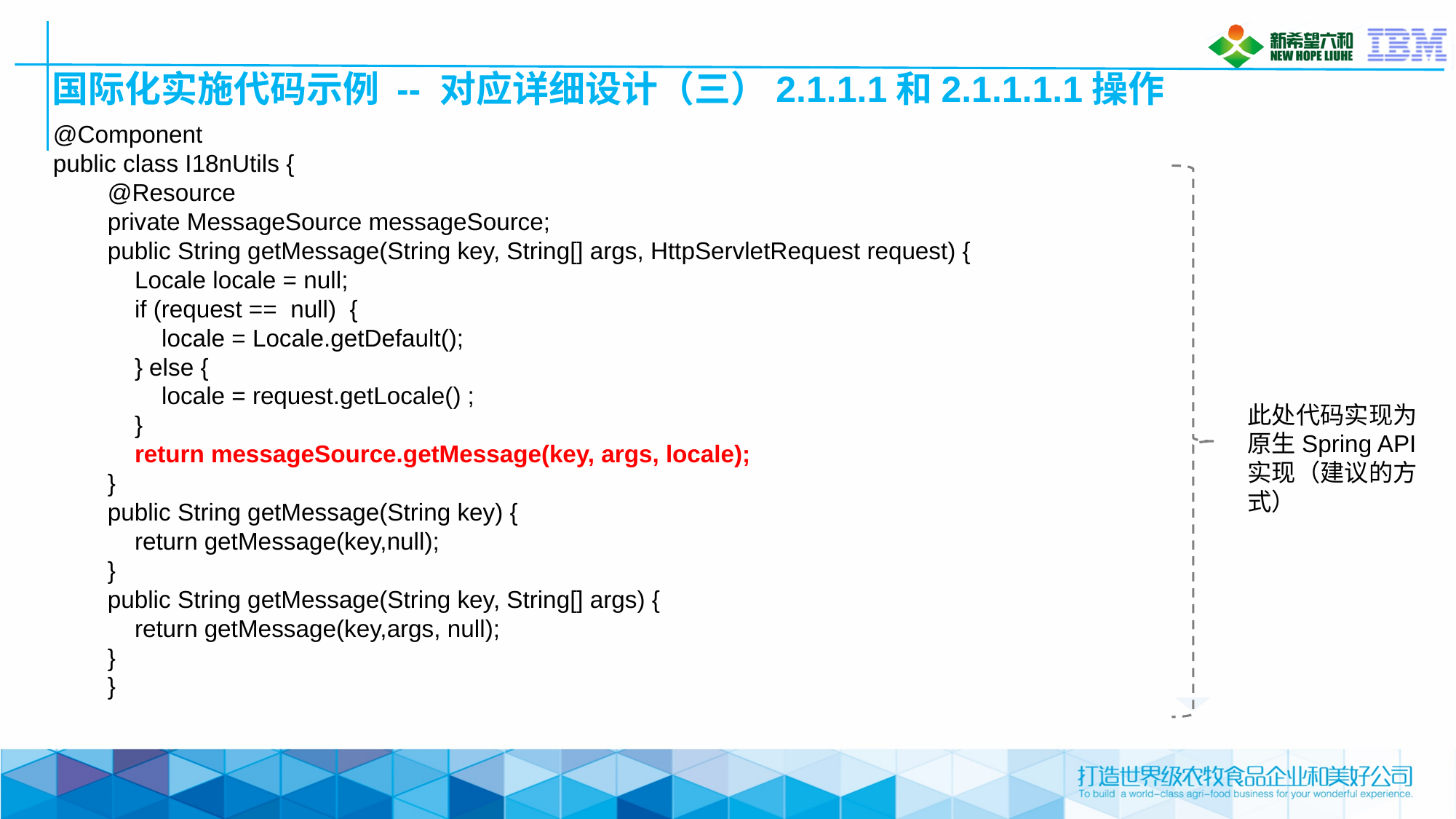

# 国际化实施代码示例 -- 对应详细设计（三）2.1.1.1和2.1.1.1.1操作
@Component
public class I18nUtils {
@Resource
private MessageSource messageSource;
public String getMessage(String key, String[] args, HttpServletRequest request) {
    Locale locale = null;
    if (request ==  null)  {
        locale = Locale.getDefault();
    } else {
        locale = request.getLocale() ;
    }
    return messageSource.getMessage(key, args, locale);
}
public String getMessage(String key) {
    return getMessage(key,null);
}
public String getMessage(String key, String[] args) {
    return getMessage(key,args, null);
}
}

此处代码实现为原生Spring API实现（建议的方式）